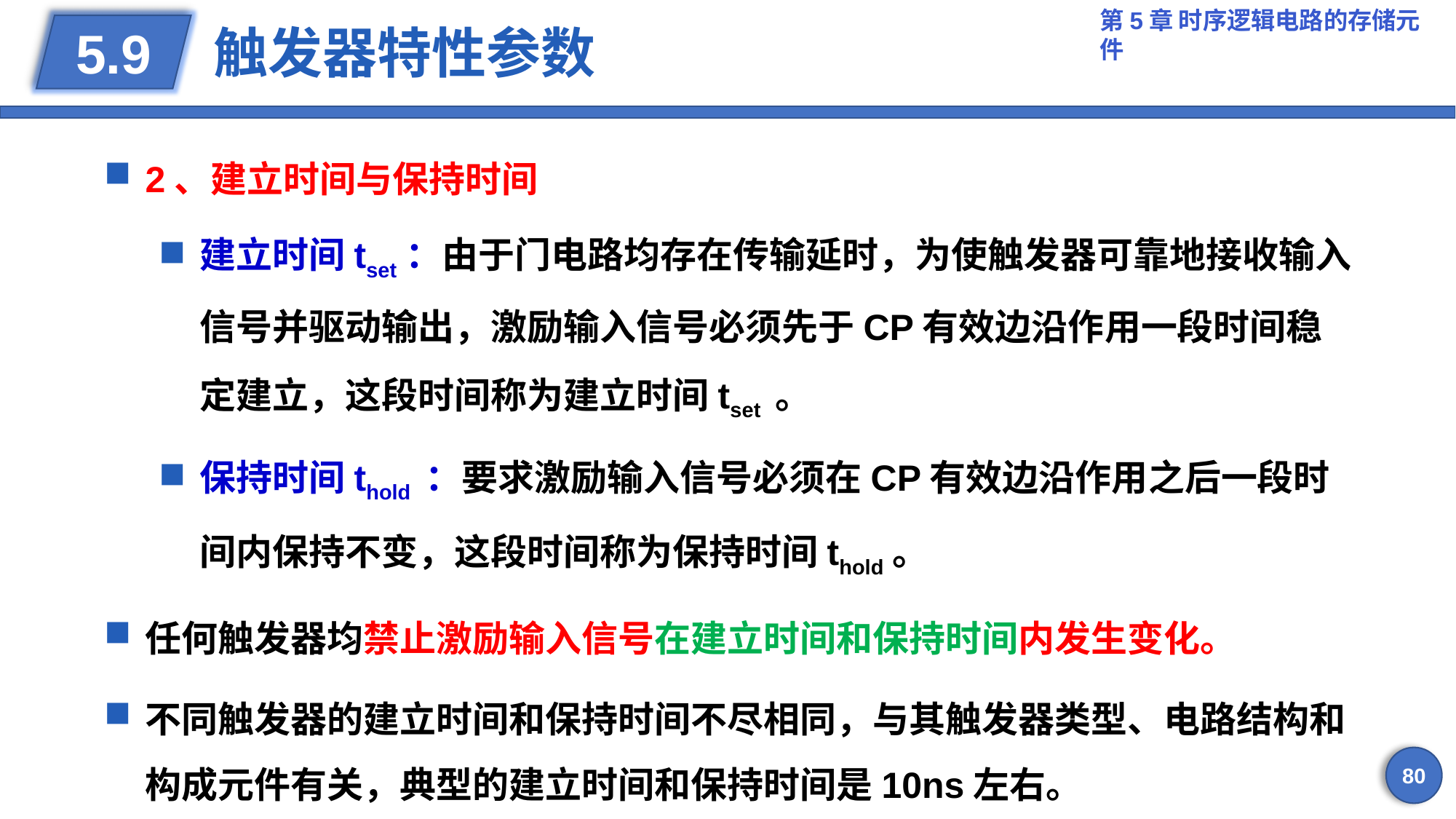

# 触发器特性参数
5.9
2、建立时间与保持时间
建立时间tset：由于门电路均存在传输延时，为使触发器可靠地接收输入信号并驱动输出，激励输入信号必须先于CP有效边沿作用一段时间稳定建立，这段时间称为建立时间tset 。
保持时间thold ：要求激励输入信号必须在CP有效边沿作用之后一段时间内保持不变，这段时间称为保持时间thold。
任何触发器均禁止激励输入信号在建立时间和保持时间内发生变化。
不同触发器的建立时间和保持时间不尽相同，与其触发器类型、电路结构和构成元件有关，典型的建立时间和保持时间是10ns左右。

80